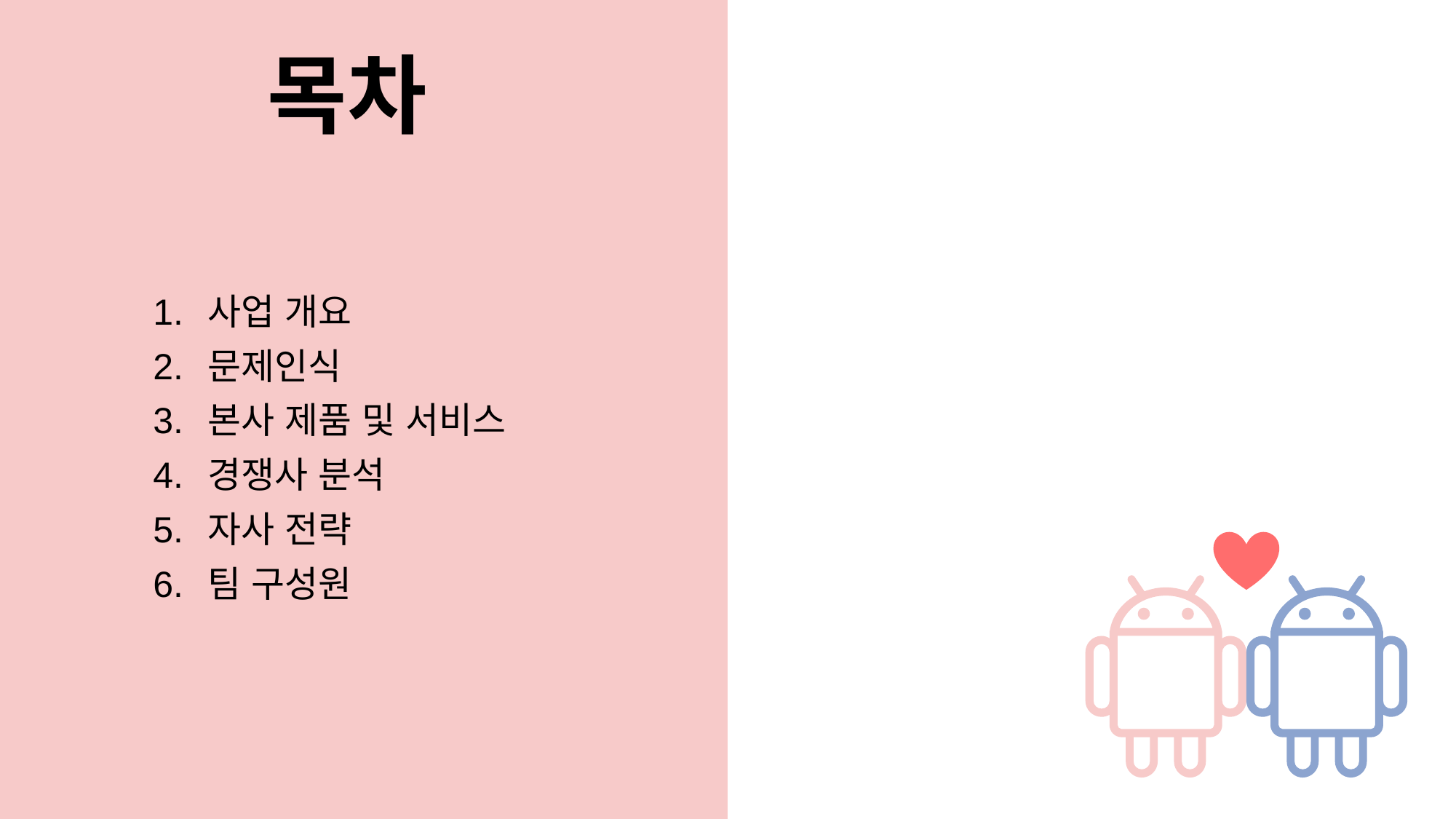

# 목차
사업 개요
문제인식
본사 제품 및 서비스
경쟁사 분석
자사 전략
팀 구성원